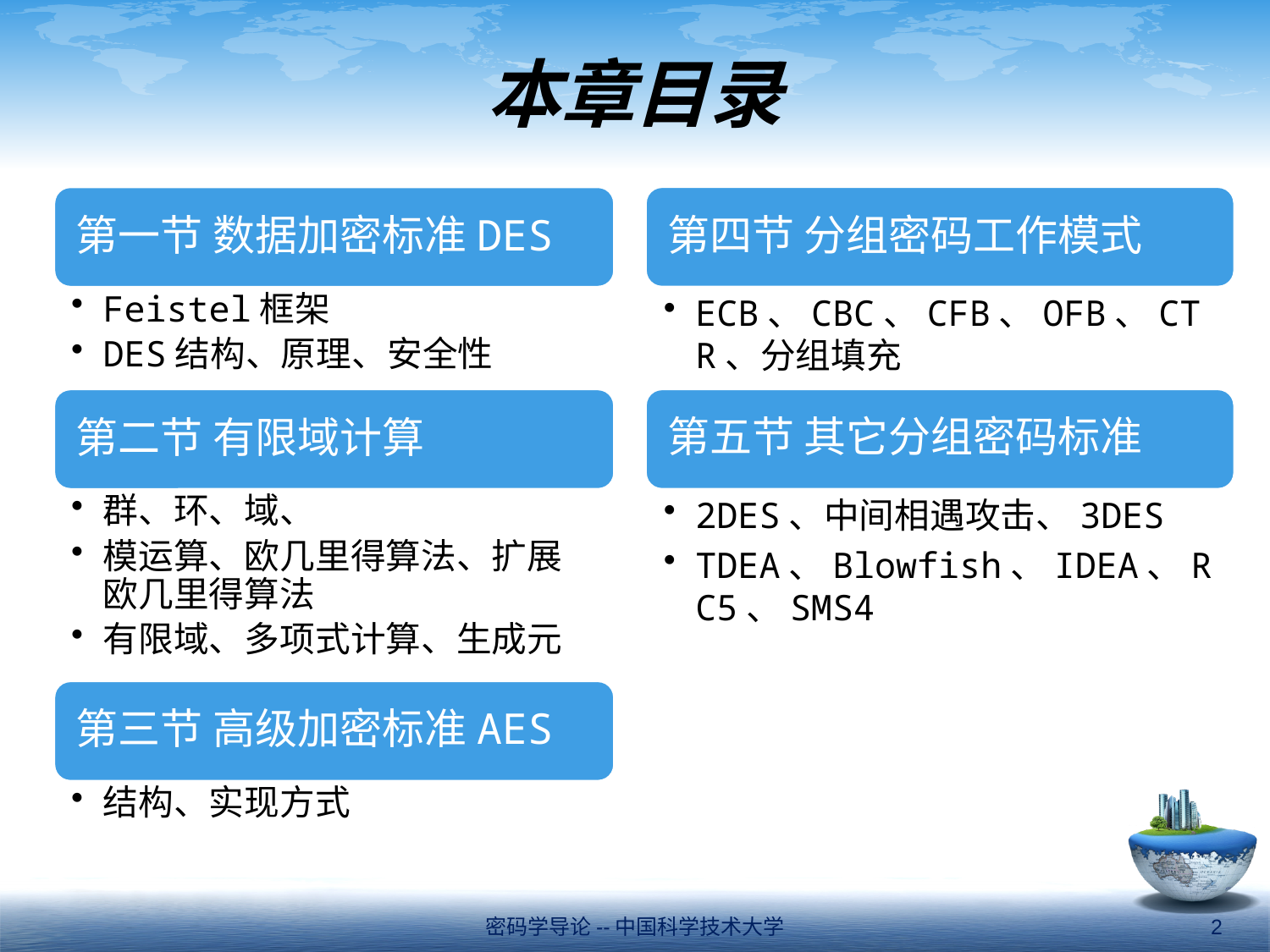

# 本章目录
第一节 数据加密标准DES
Feistel框架
DES结构、原理、安全性
第二节 有限域计算
群、环、域、
模运算、欧几里得算法、扩展欧几里得算法
有限域、多项式计算、生成元
第三节 高级加密标准AES
结构、实现方式
第四节 分组密码工作模式
ECB、CBC、CFB、OFB、CTR、分组填充
第五节 其它分组密码标准
2DES、中间相遇攻击、3DES
TDEA、Blowfish、IDEA、RC5、SMS4
密码学导论--中国科学技术大学
2